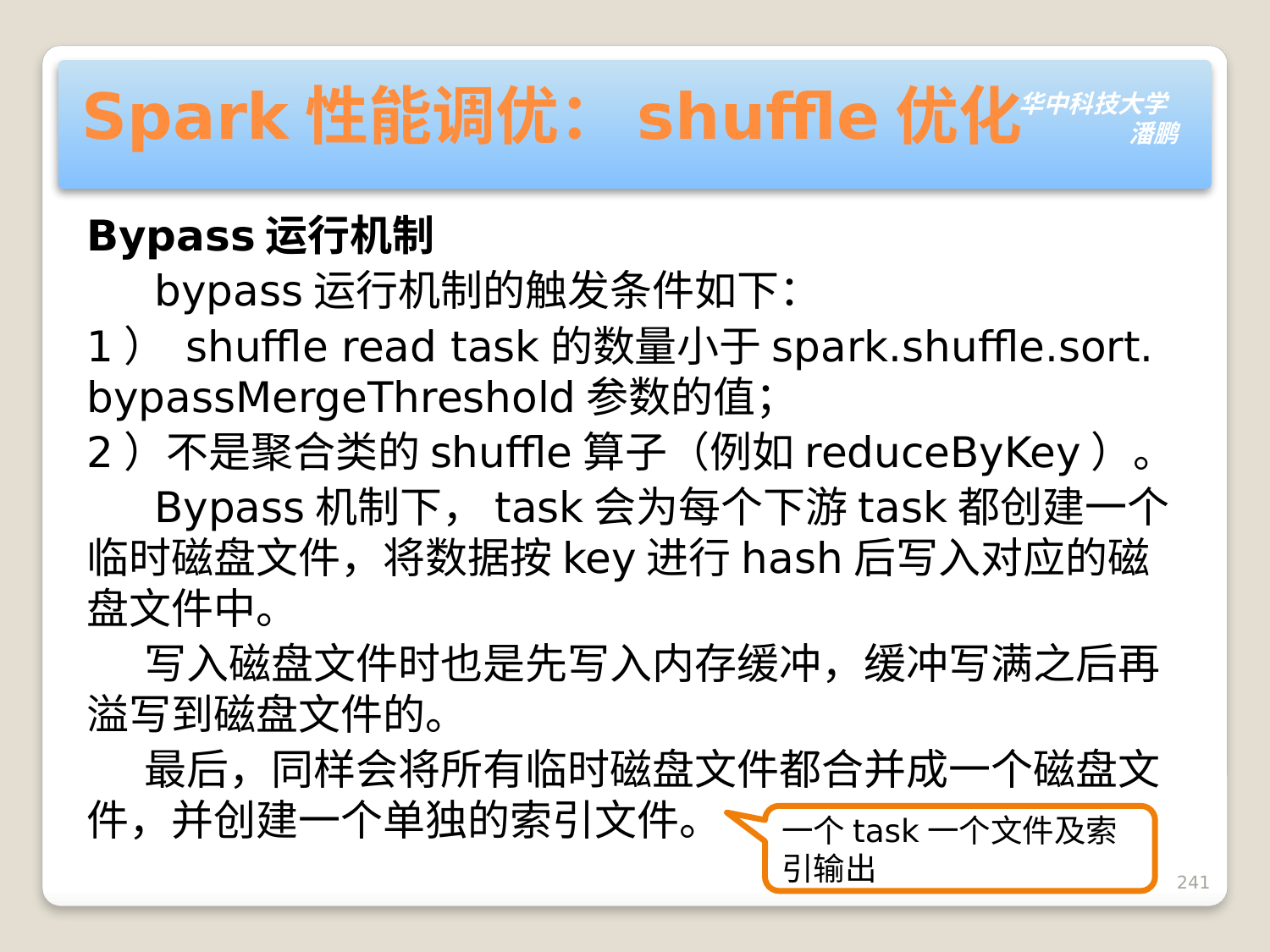

# Spark性能调优：shuffle优化
Bypass运行机制
     bypass运行机制的触发条件如下：
1） shuffle read task的数量小于spark.shuffle.sort. bypassMergeThreshold参数的值；
2）不是聚合类的shuffle算子（例如reduceByKey）。
     Bypass机制下，task会为每个下游task都创建一个临时磁盘文件，将数据按key进行hash后写入对应的磁盘文件中。
     写入磁盘文件时也是先写入内存缓冲，缓冲写满之后再溢写到磁盘文件的。
     最后，同样会将所有临时磁盘文件都合并成一个磁盘文件，并创建一个单独的索引文件。
一个task一个文件及索引输出
241